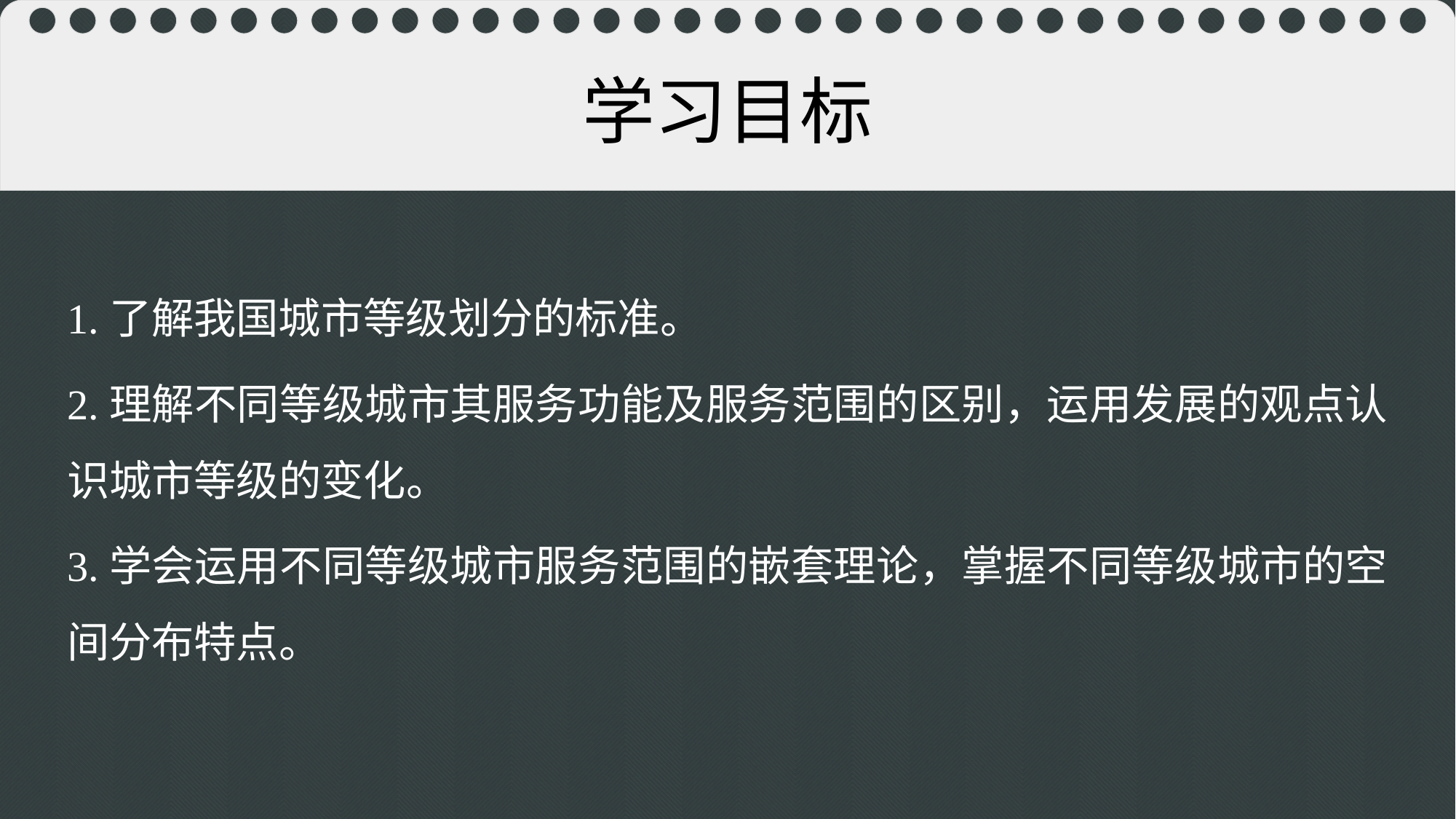

学习目标
1.了解我国城市等级划分的标准。
2.理解不同等级城市其服务功能及服务范围的区别，运用发展的观点认识城市等级的变化。
3.学会运用不同等级城市服务范围的嵌套理论，掌握不同等级城市的空间分布特点。